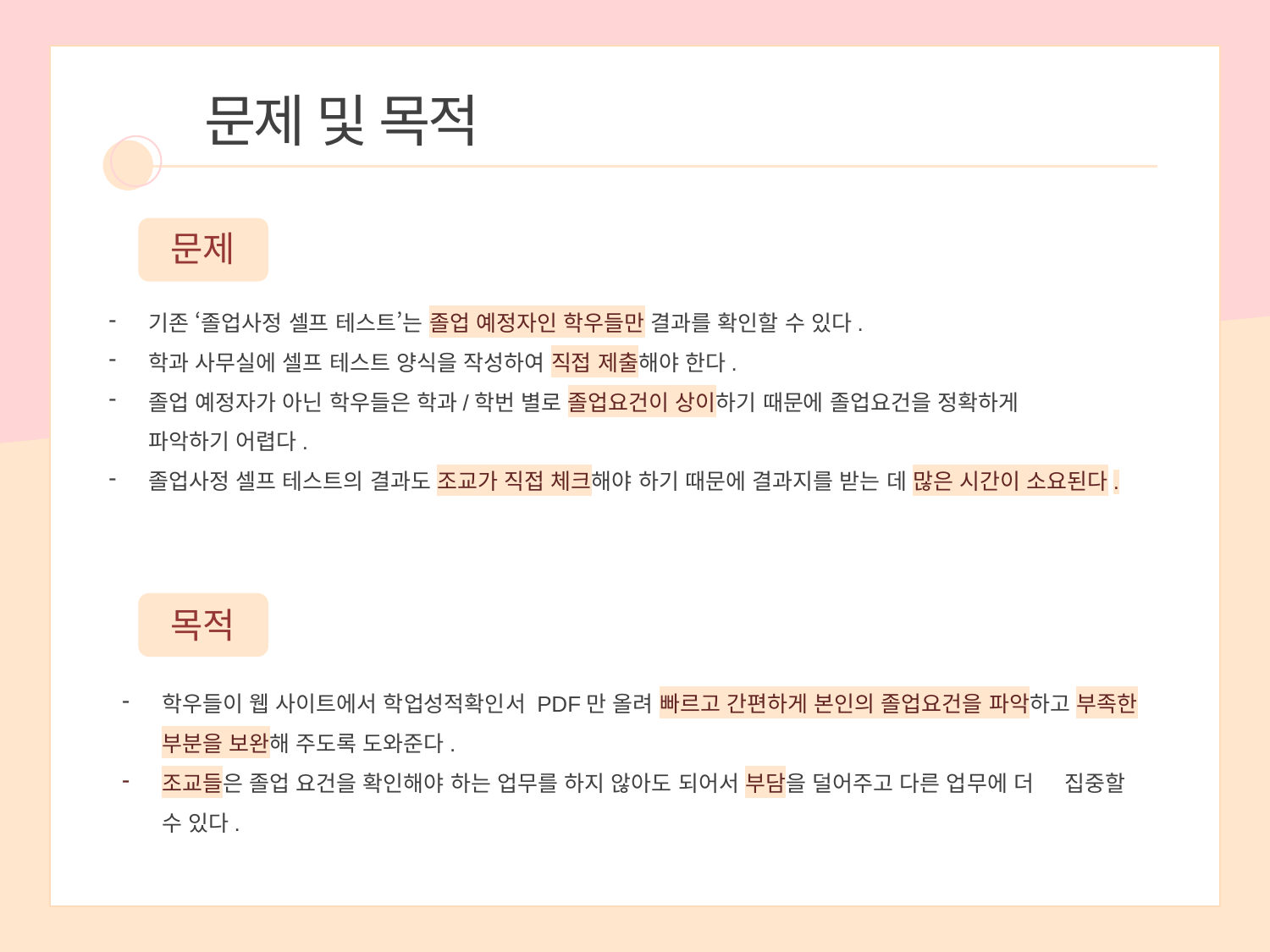

문제 및 목적

문제
기존 ‘졸업사정 셀프 테스트’는 졸업 예정자인 학우들만 결과를 확인할 수 있다.
학과 사무실에 셀프 테스트 양식을 작성하여 직접 제출해야 한다.
졸업 예정자가 아닌 학우들은 학과/학번 별로 졸업요건이 상이하기 때문에 졸업요건을 정확하게                파악하기 어렵다.
졸업사정 셀프 테스트의 결과도 조교가 직접 체크해야 하기 때문에 결과지를 받는 데 많은 시간이 소요된다.

목적
학우들이 웹 사이트에서 학업성적확인서 PDF만 올려 빠르고 간편하게 본인의 졸업요건을 파악하고 부족한 부분을 보완해 주도록 도와준다.
조교들은 졸업 요건을 확인해야 하는 업무를 하지 않아도 되어서 부담을 덜어주고 다른 업무에 더     집중할 수 있다.